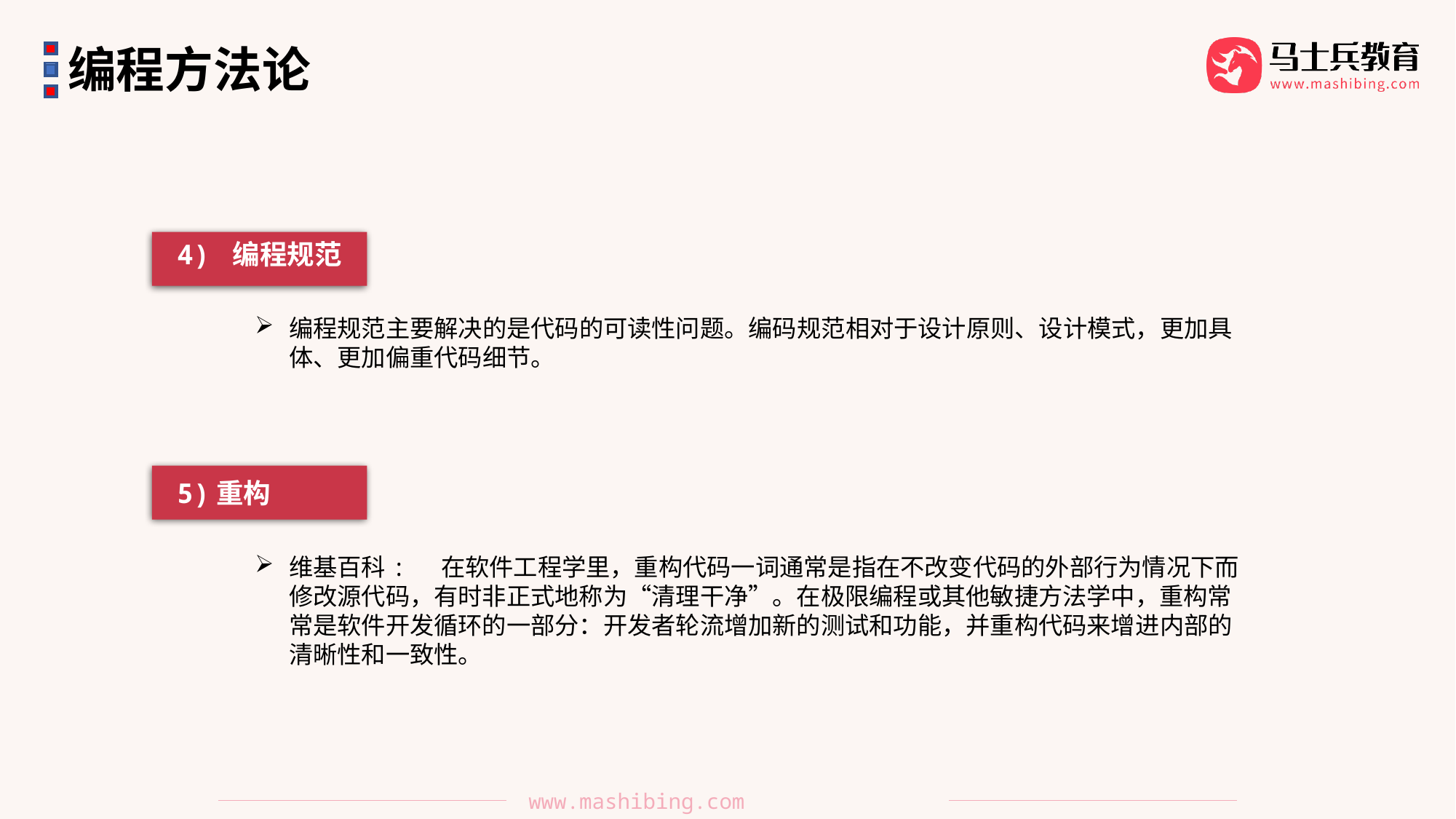

编程方法论

4) 编程规范
编程规范主要解决的是代码的可读性问题。编码规范相对于设计原则、设计模式，更加具 体、更加偏重代码细节。

5)重构
维基百科:  在软件工程学里，重构代码一词通常是指在不改变代码的外部行为情况下而修改源代码，有时非正式地称为“清理干净”。在极限编程或其他敏捷方法学中，重构常常是软件开发循环的一部分：开发者轮流增加新的测试和功能，并重构代码来增进内部的清晰性和一致性。